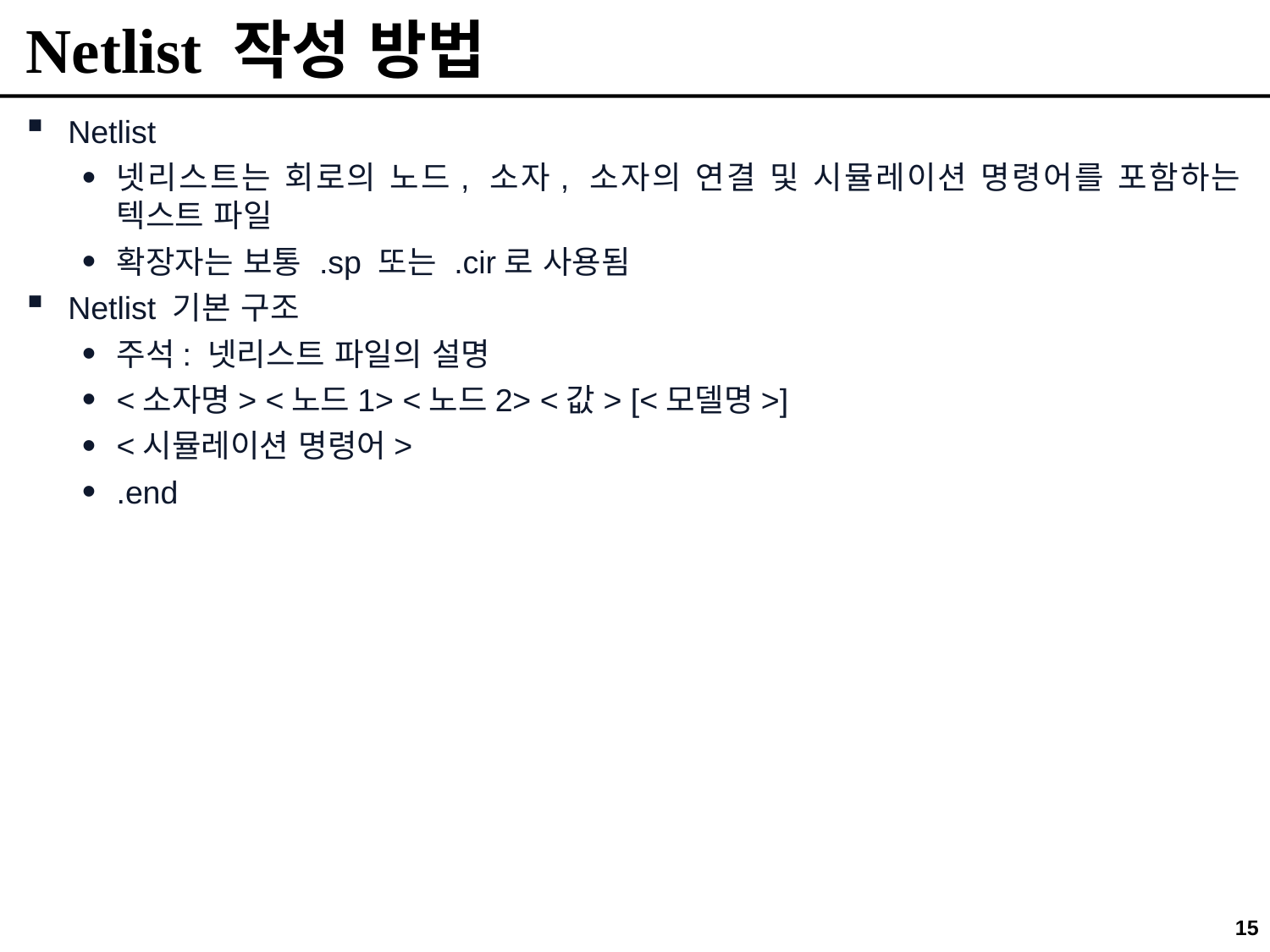

# Netlist 작성 방법
Netlist
넷리스트는 회로의 노드, 소자, 소자의 연결 및 시뮬레이션 명령어를 포함하는 텍스트 파일
확장자는 보통 .sp 또는 .cir로 사용됨
Netlist 기본 구조
주석: 넷리스트 파일의 설명
<소자명> <노드1> <노드2> <값> [<모델명>]
<시뮬레이션 명령어>
.end